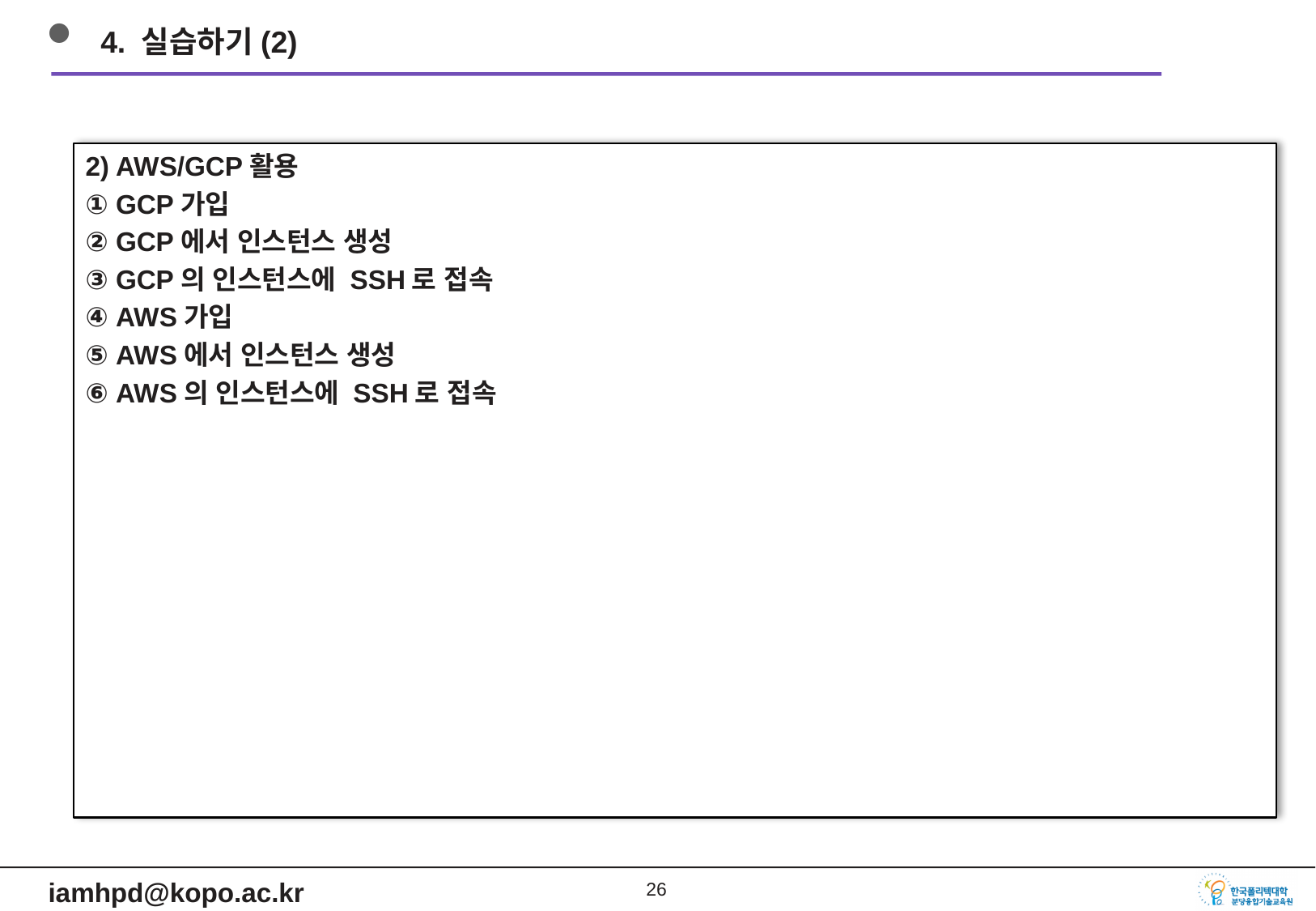

4. 실습하기(2)
2) AWS/GCP활용
① GCP가입
② GCP에서 인스턴스 생성
③ GCP의 인스턴스에 SSH로 접속
④ AWS가입
⑤ AWS에서 인스턴스 생성
⑥ AWS의 인스턴스에 SSH로 접속

26